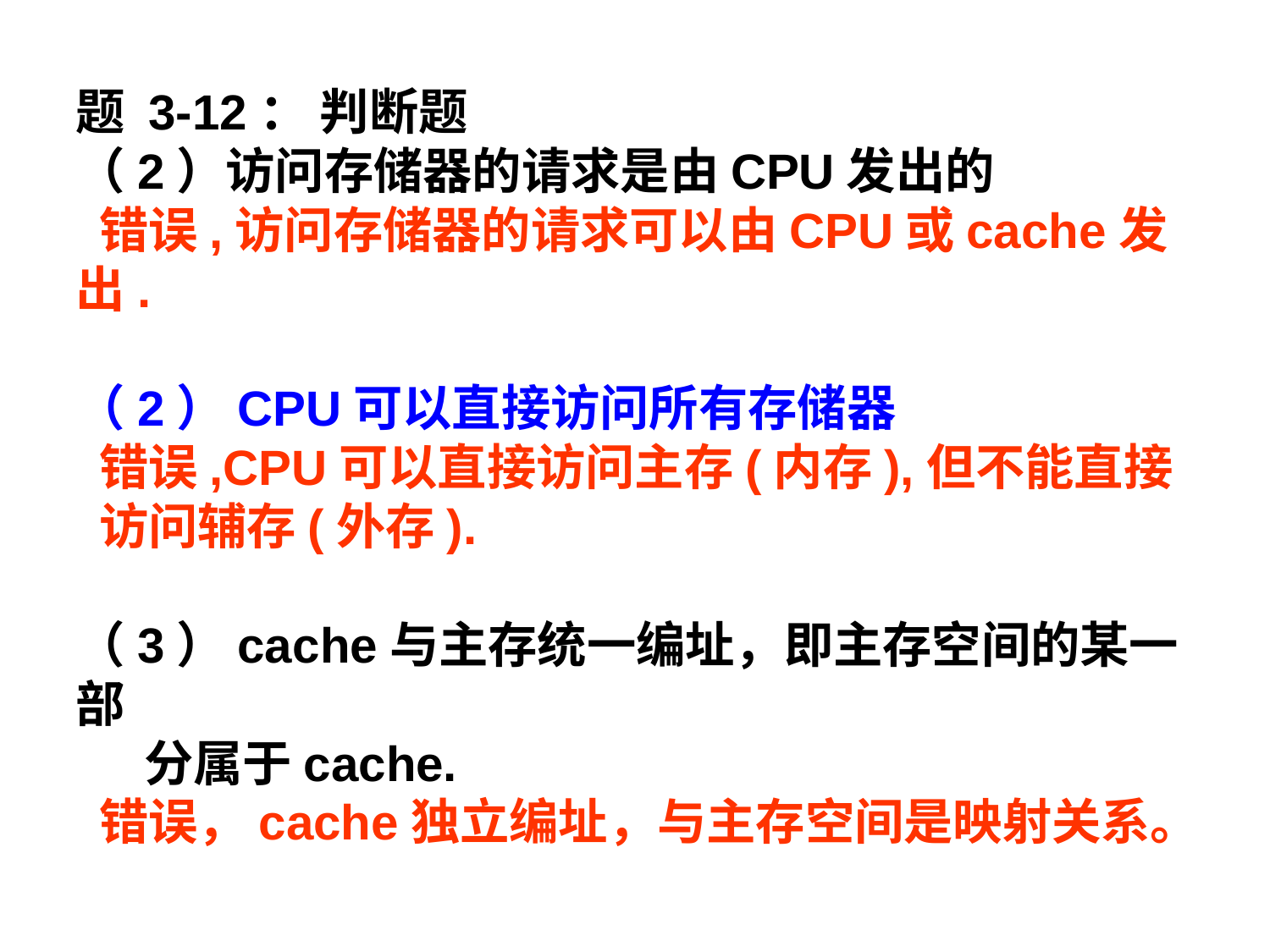

题 3-12： 判断题
（2）访问存储器的请求是由CPU发出的
 错误,访问存储器的请求可以由CPU或cache发出.

（2）CPU可以直接访问所有存储器
 错误,CPU可以直接访问主存(内存),但不能直接
 访问辅存(外存).

（3）cache与主存统一编址，即主存空间的某一部
     分属于cache.
 错误，cache独立编址，与主存空间是映射关系。